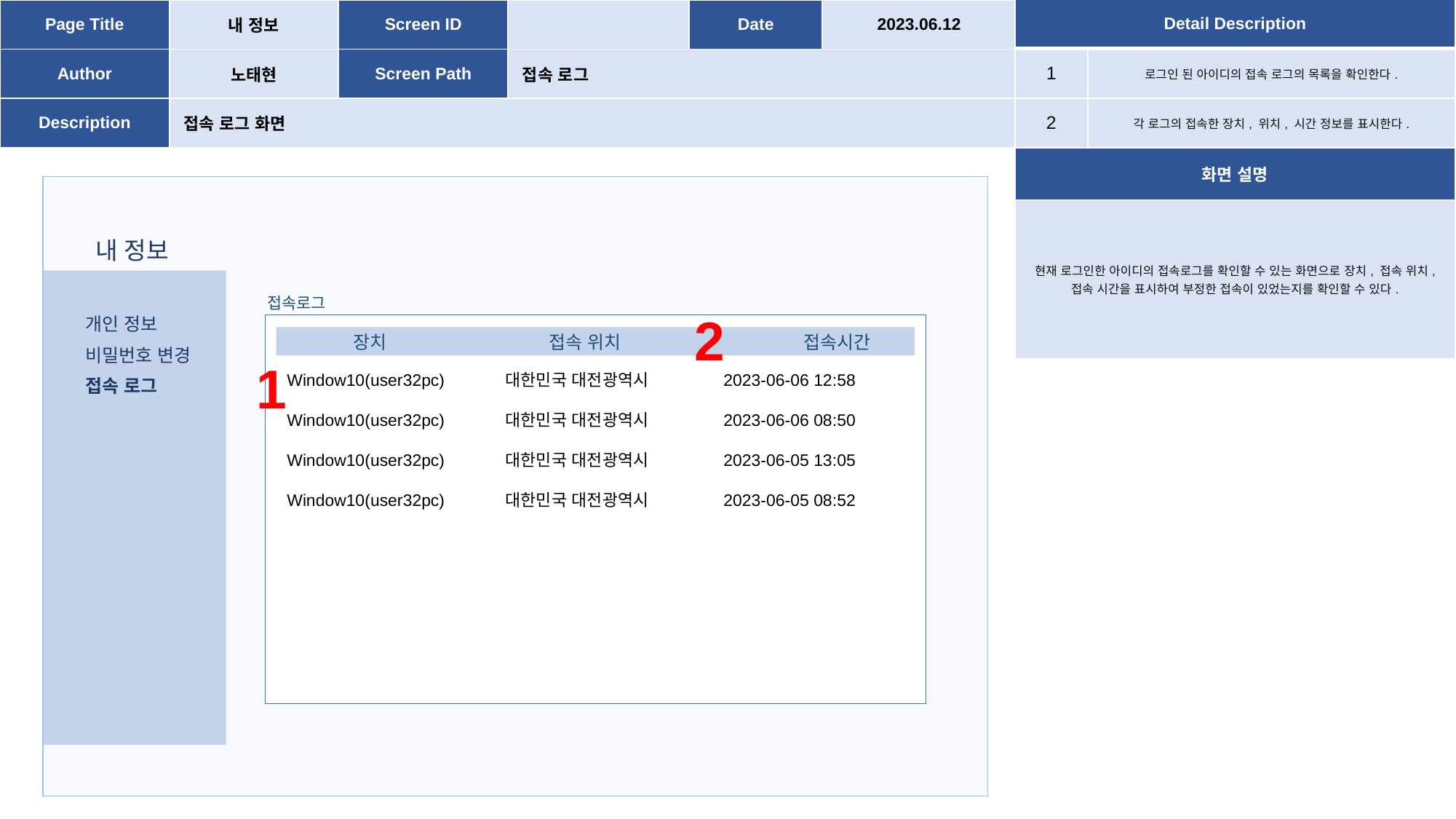

| Page Title | 내 정보 | Screen ID |  | Date | 2023.06.12 |
| --- | --- | --- | --- | --- | --- |
| Author | 노태현 | Screen Path | 접속 로그 |  |  |
| Description | 접속 로그 화면 |  |  |  |  |
| Detail Description |  |
| --- | --- |
| 1 | 로그인 된 아이디의 접속 로그의 목록을 확인한다. |
| 2 | 각 로그의 접속한 장치, 위치, 시간 정보를 표시한다. |
| 화면 설명 |  |
| 현재 로그인한 아이디의 접속로그를 확인할 수 있는 화면으로 장치, 접속 위치, 접속 시간을 표시하여 부정한 접속이 있었는지를 확인할 수 있다. |  |

내 정보

개인 정보

비밀번호 변경

접속 로그

접속로그

2
      장치                                접속 위치                                    접속시간

1
Window10(user32pc)	대한민국 대전광역시	2023-06-06 12:58

Window10(user32pc)	대한민국 대전광역시	2023-06-06 08:50

Window10(user32pc)	대한민국 대전광역시	2023-06-05 13:05

Window10(user32pc)	대한민국 대전광역시	2023-06-05 08:52